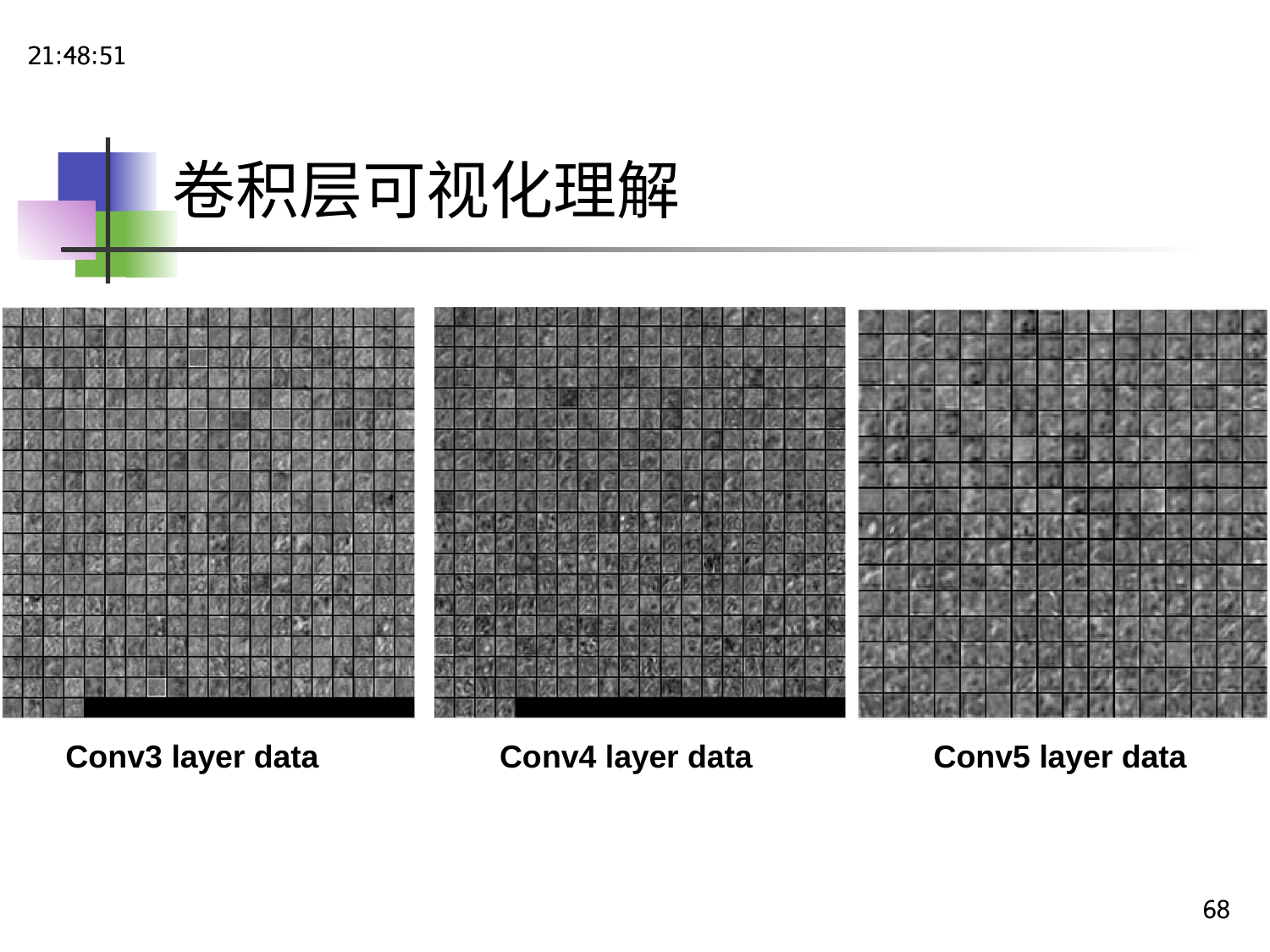

21:48:51
# 卷积层可视化理解

Conv3 layer data
Conv4 layer data
Conv5 layer data
68